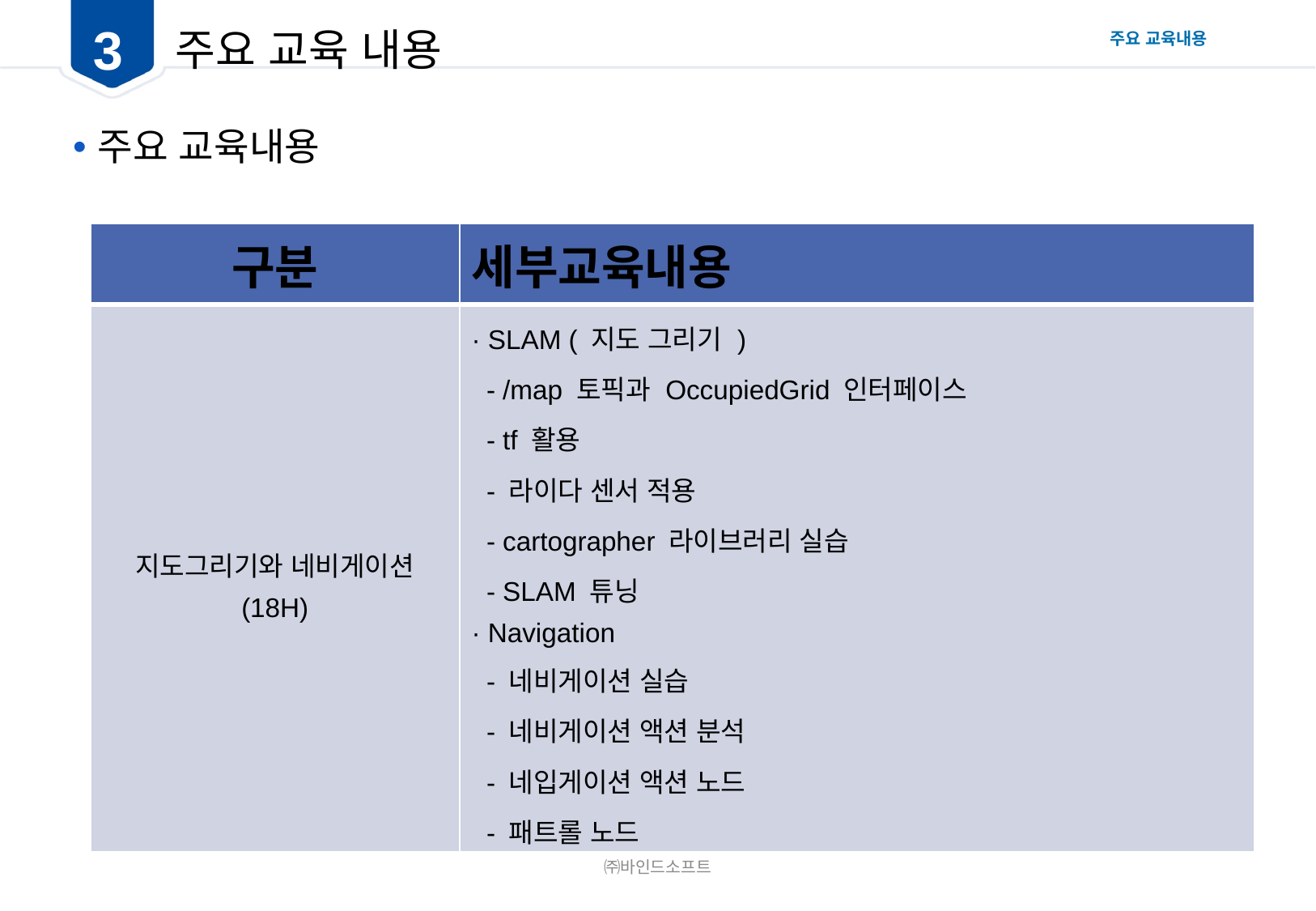

3
# 주요 교육 내용
주요 교육내용
주요 교육내용
| 구분 | 세부교육내용 |
| --- | --- |
| 지도그리기와 네비게이션 (18H) | · SLAM ( 지도 그리기 ) - /map 토픽과 OccupiedGrid 인터페이스 - tf 활용 - 라이다 센서 적용 - cartographer 라이브러리 실습 - SLAM 튜닝 · Navigation - 네비게이션 실습 - 네비게이션 액션 분석 - 네입게이션 액션 노드 - 패트롤 노드 |
㈜바인드소프트